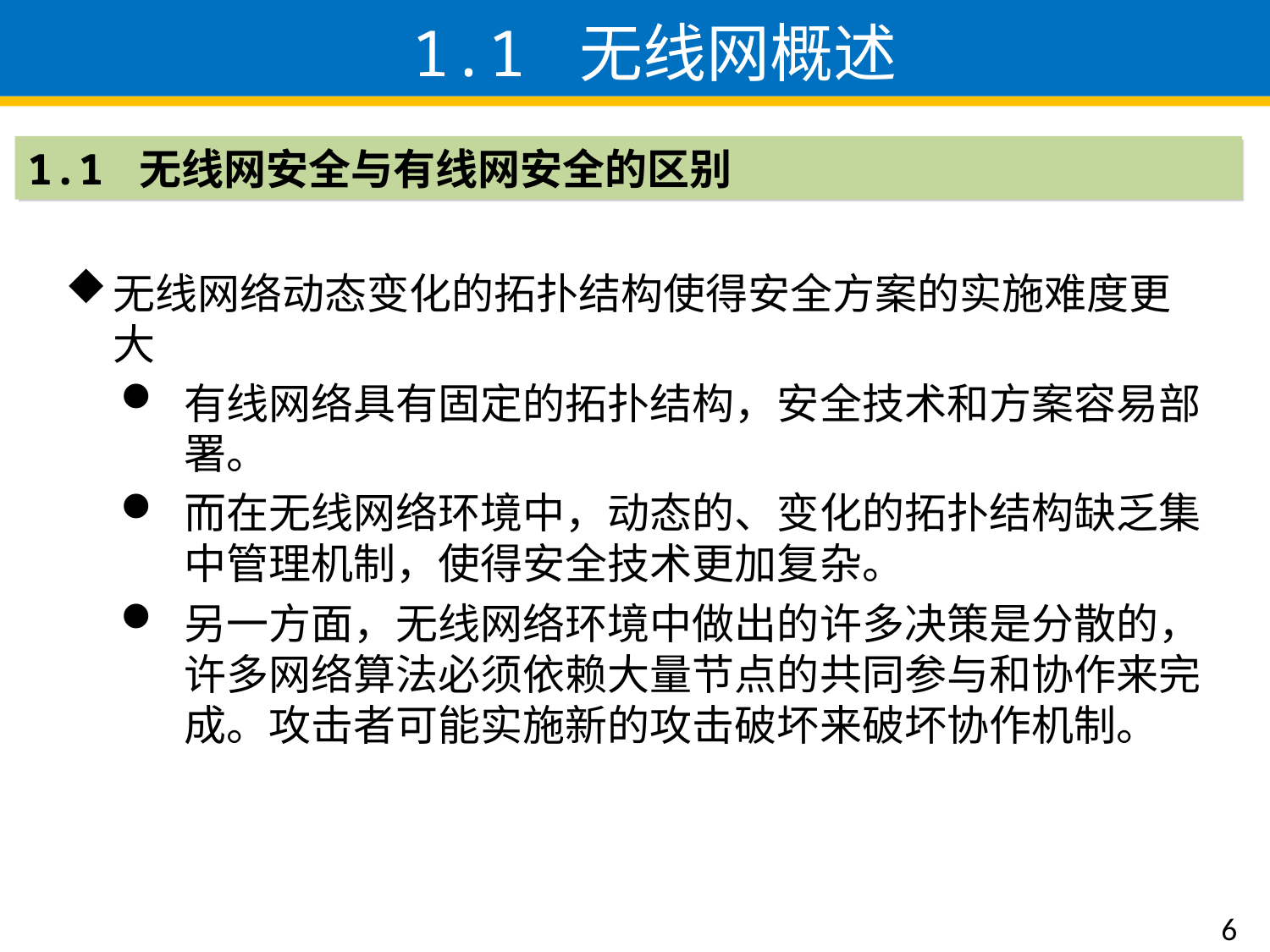

# 1.1 无线网概述
1.1 无线网安全与有线网安全的区别
无线网络动态变化的拓扑结构使得安全方案的实施难度更大
有线网络具有固定的拓扑结构，安全技术和方案容易部署。
而在无线网络环境中，动态的、变化的拓扑结构缺乏集中管理机制，使得安全技术更加复杂。
另一方面，无线网络环境中做出的许多决策是分散的，许多网络算法必须依赖大量节点的共同参与和协作来完成。攻击者可能实施新的攻击破坏来破坏协作机制。

6